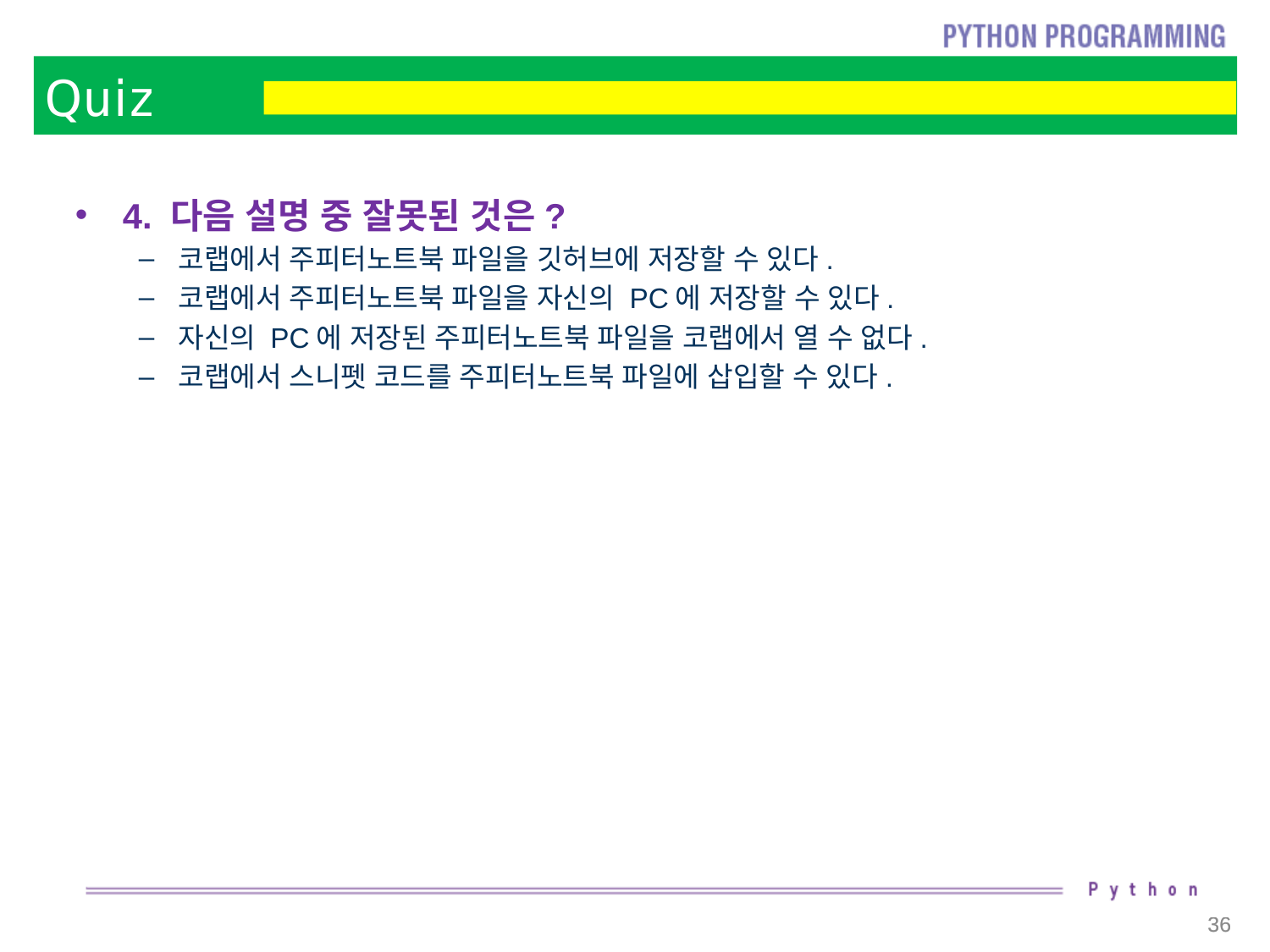

# Quiz

4. 다음 설명 중 잘못된 것은?
코랩에서 주피터노트북 파일을 깃허브에 저장할 수 있다.
코랩에서 주피터노트북 파일을 자신의 PC에 저장할 수 있다.
자신의 PC에 저장된 주피터노트북 파일을 코랩에서 열 수 없다.
코랩에서 스니펫 코드를 주피터노트북 파일에 삽입할 수 있다.
36